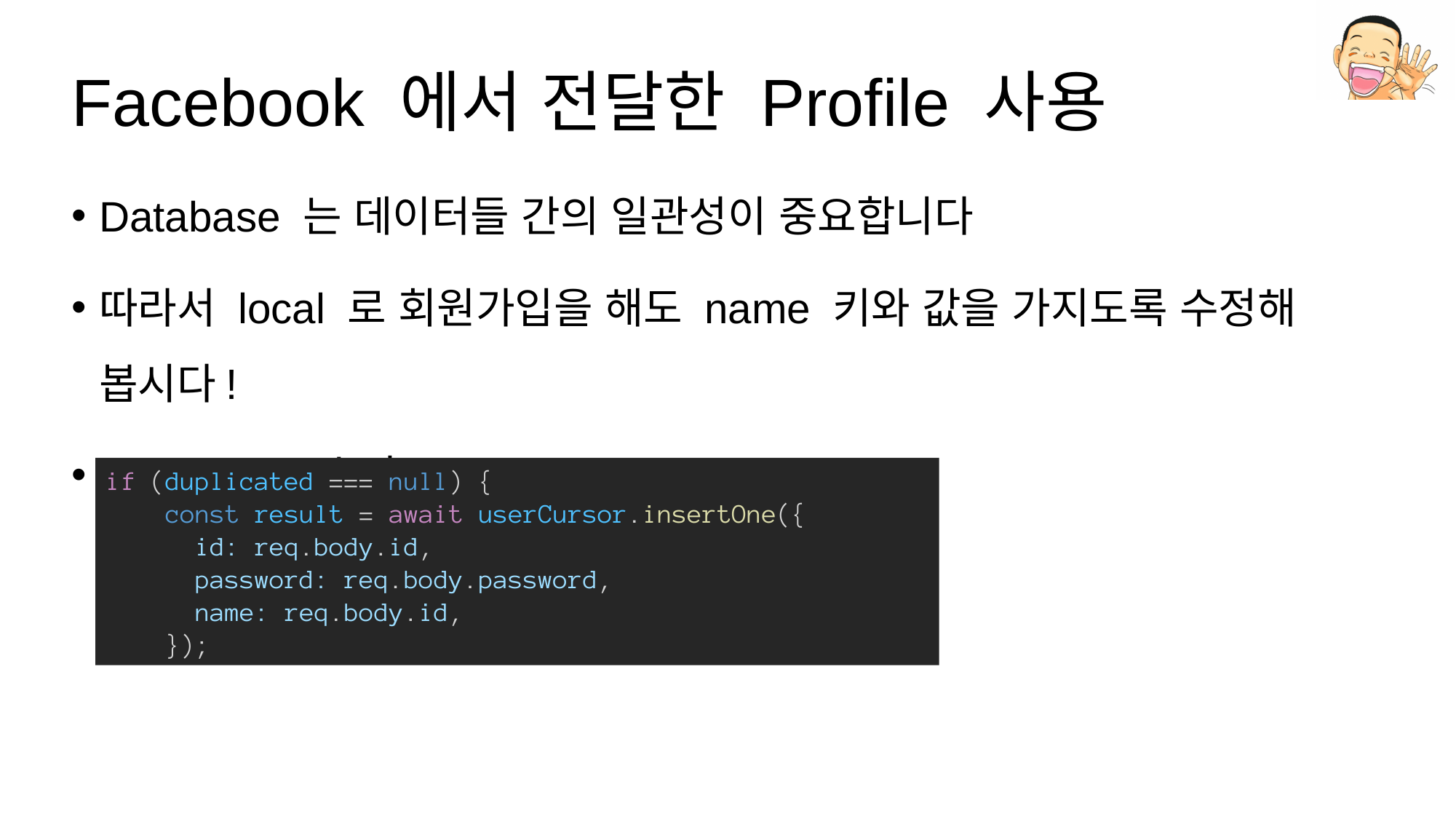

# Facebook 에서 전달한 Profile 사용
Database 는 데이터들 간의 일관성이 중요합니다
따라서 local 로 회원가입을 해도 name 키와 값을 가지도록 수정해 봅시다!
Register.js 수정
if (duplicated === null) {
    const result = await userCursor.insertOne({
      id: req.body.id,
      password: req.body.password,
      name: req.body.id,
    });